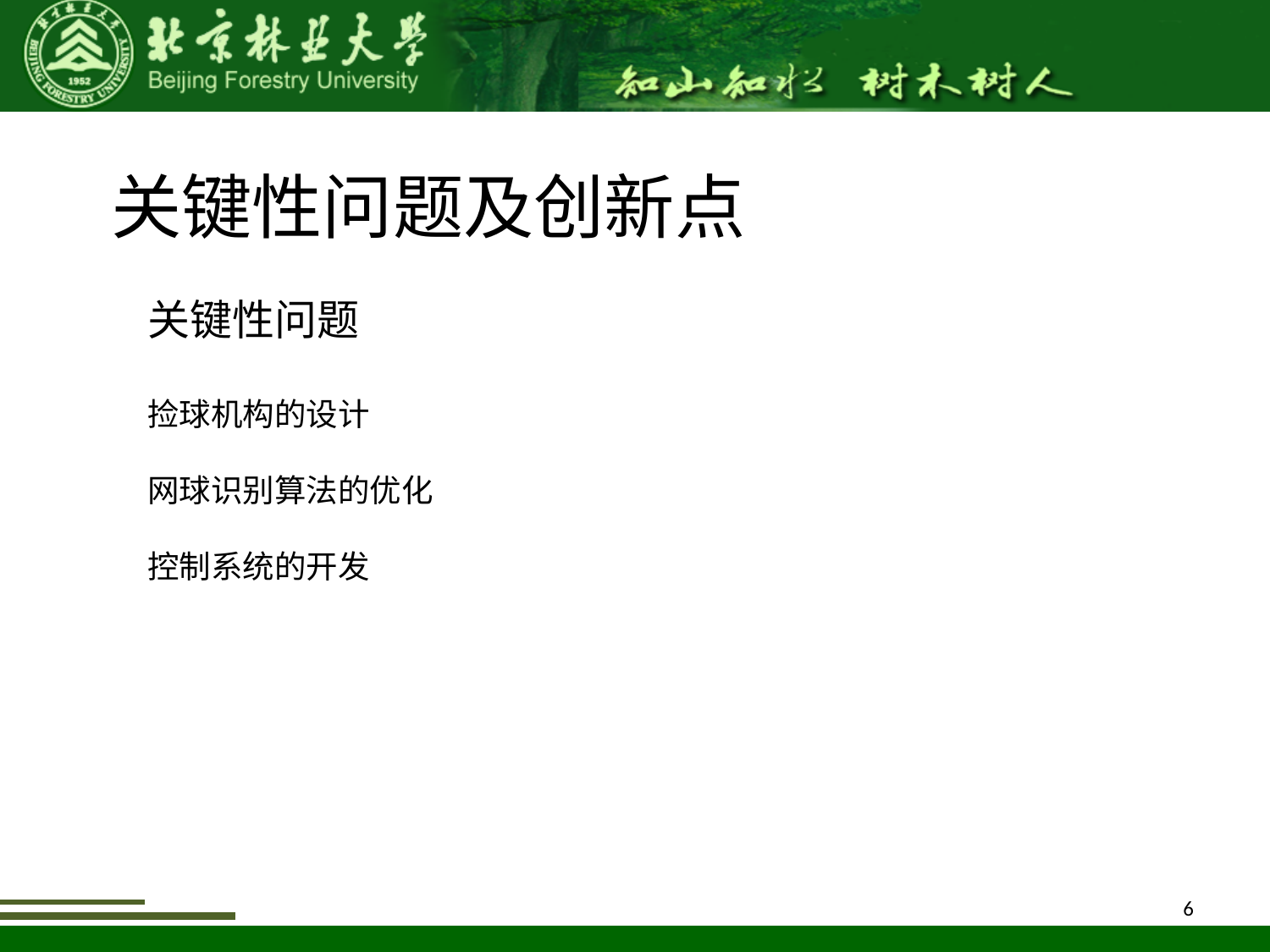

关键性问题及创新点
关键性问题

捡球机构的设计

网球识别算法的优化

控制系统的开发
6